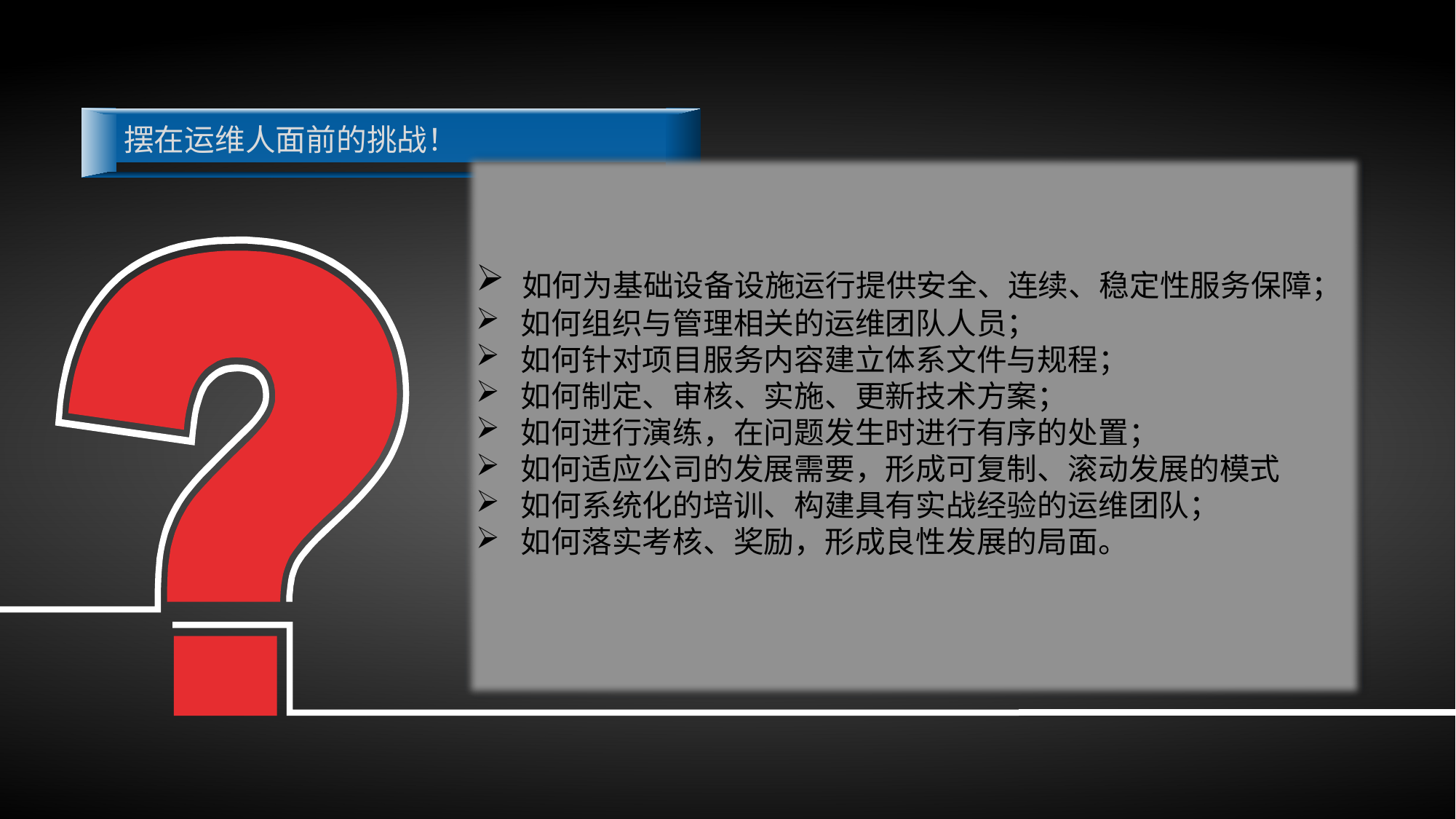

摆在运维人面前的挑战！

 如何为基础设备设施运行提供安全、连续、稳定性服务保障；
  如何组织与管理相关的运维团队人员；
  如何针对项目服务内容建立体系文件与规程；
  如何制定、审核、实施、更新技术方案；
  如何进行演练，在问题发生时进行有序的处置；
  如何适应公司的发展需要，形成可复制、滚动发展的模式
  如何系统化的培训、构建具有实战经验的运维团队；
  如何落实考核、奖励，形成良性发展的局面。